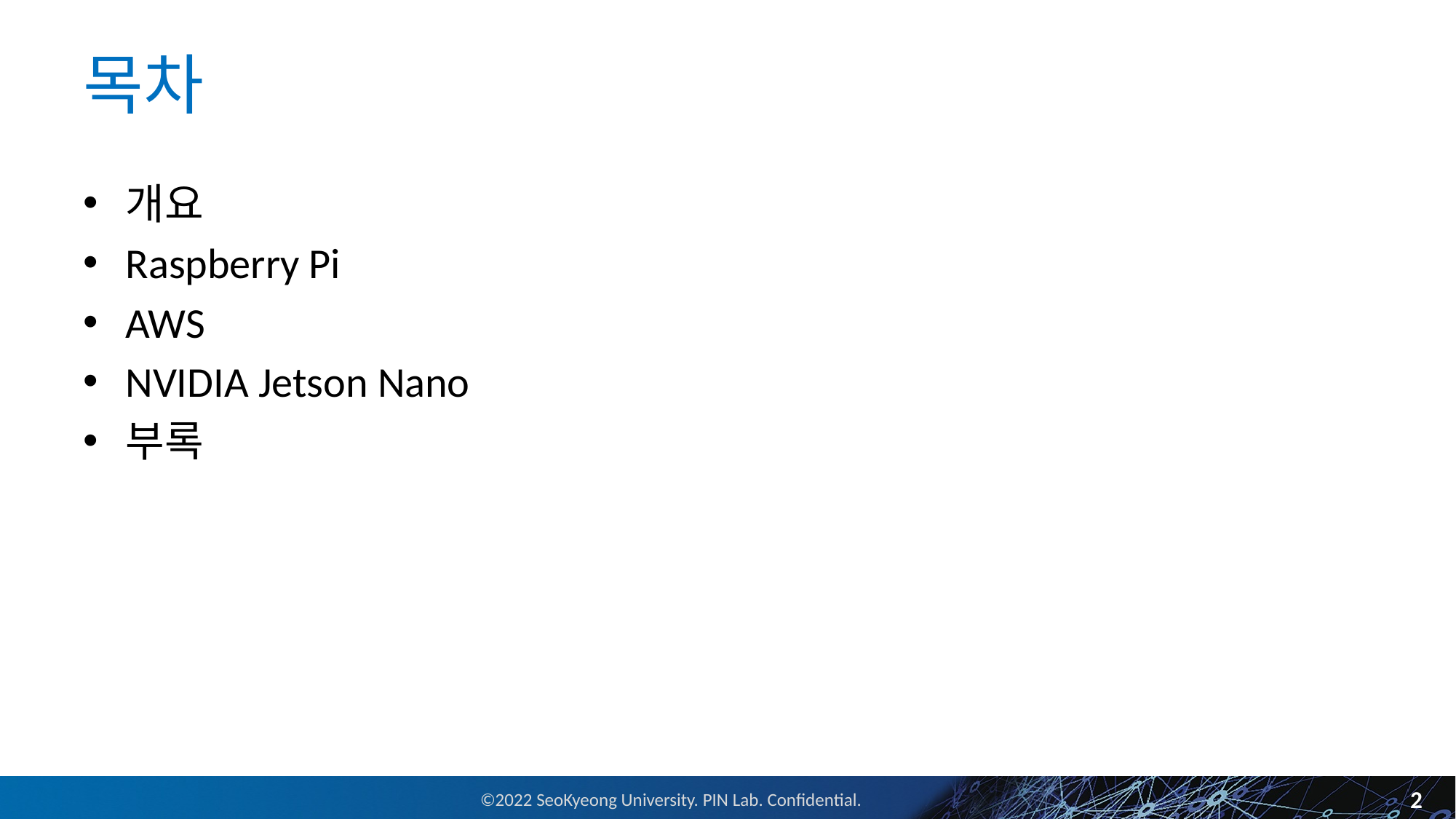

# 목차
개요
Raspberry Pi
AWS
NVIDIA Jetson Nano
부록
2